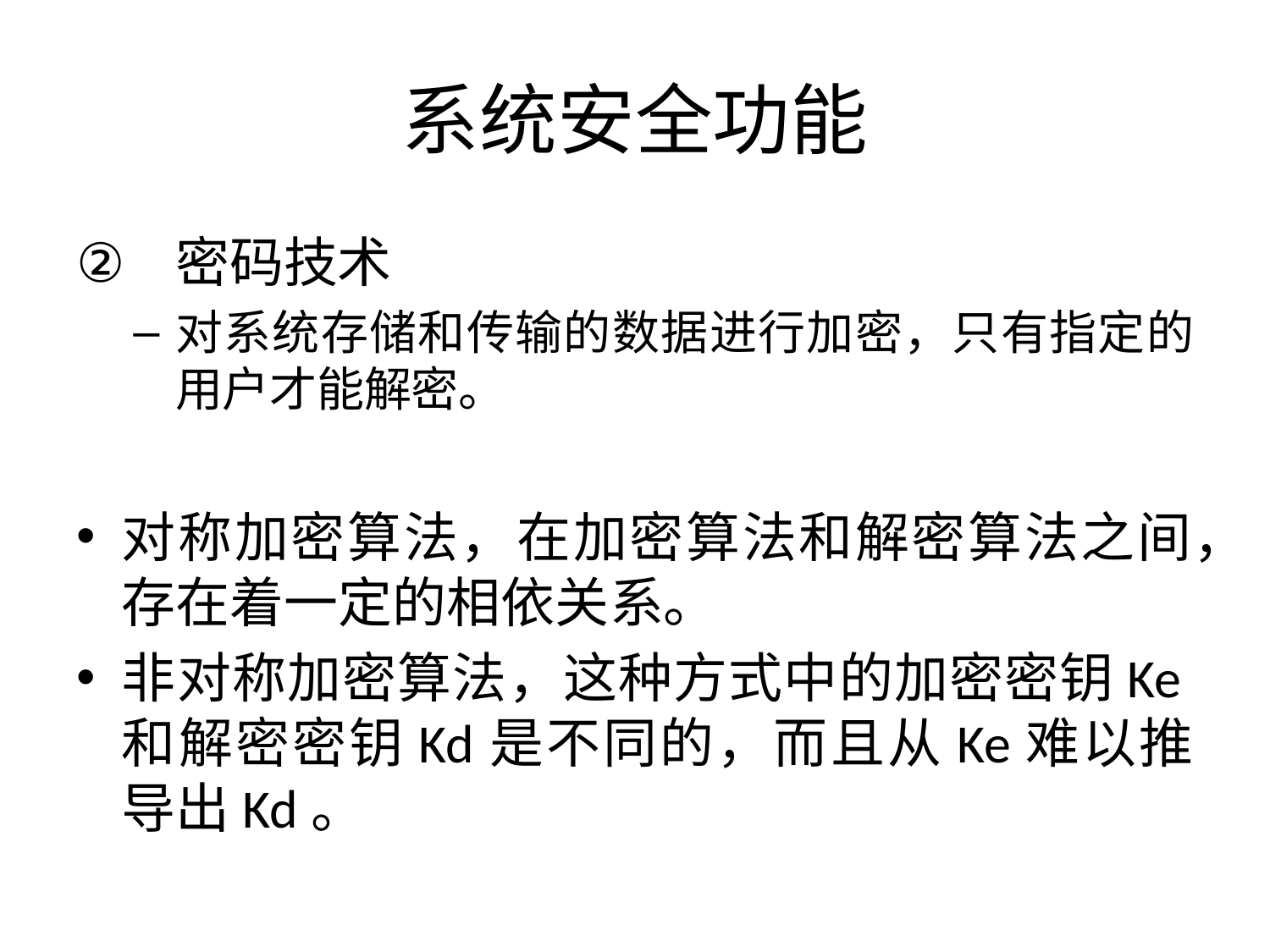

# 系统安全功能
密码技术
对系统存储和传输的数据进行加密，只有指定的用户才能解密。

对称加密算法，在加密算法和解密算法之间，存在着一定的相依关系。
非对称加密算法，这种方式中的加密密钥Ke和解密密钥Kd是不同的，而且从Ke难以推导出Kd。